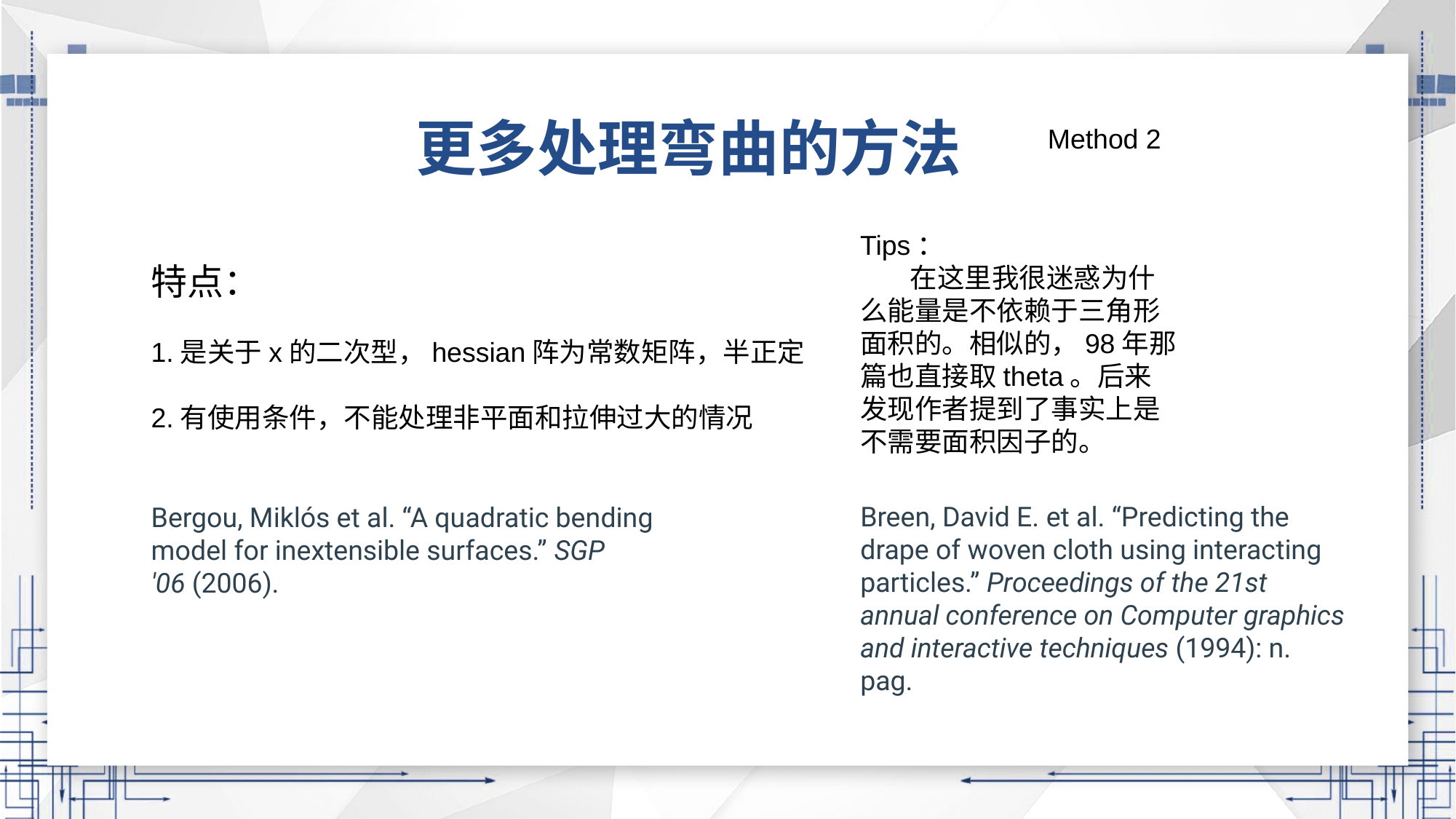

更多处理弯曲的方法
Method 2
Tips：
       在这里我很迷惑为什么能量是不依赖于三角形面积的。相似的，98年那篇也直接取theta。后来发现作者提到了事实上是不需要面积因子的。
特点：

1.是关于x的二次型，hessian阵为常数矩阵，半正定

2.有使用条件，不能处理非平面和拉伸过大的情况
Breen, David E. et al. “Predicting the drape of woven cloth using interacting particles.” Proceedings of the 21st annual conference on Computer graphics and interactive techniques (1994): n. pag.
Bergou, Miklós et al. “A quadratic bending model for inextensible surfaces.” SGP '06 (2006).